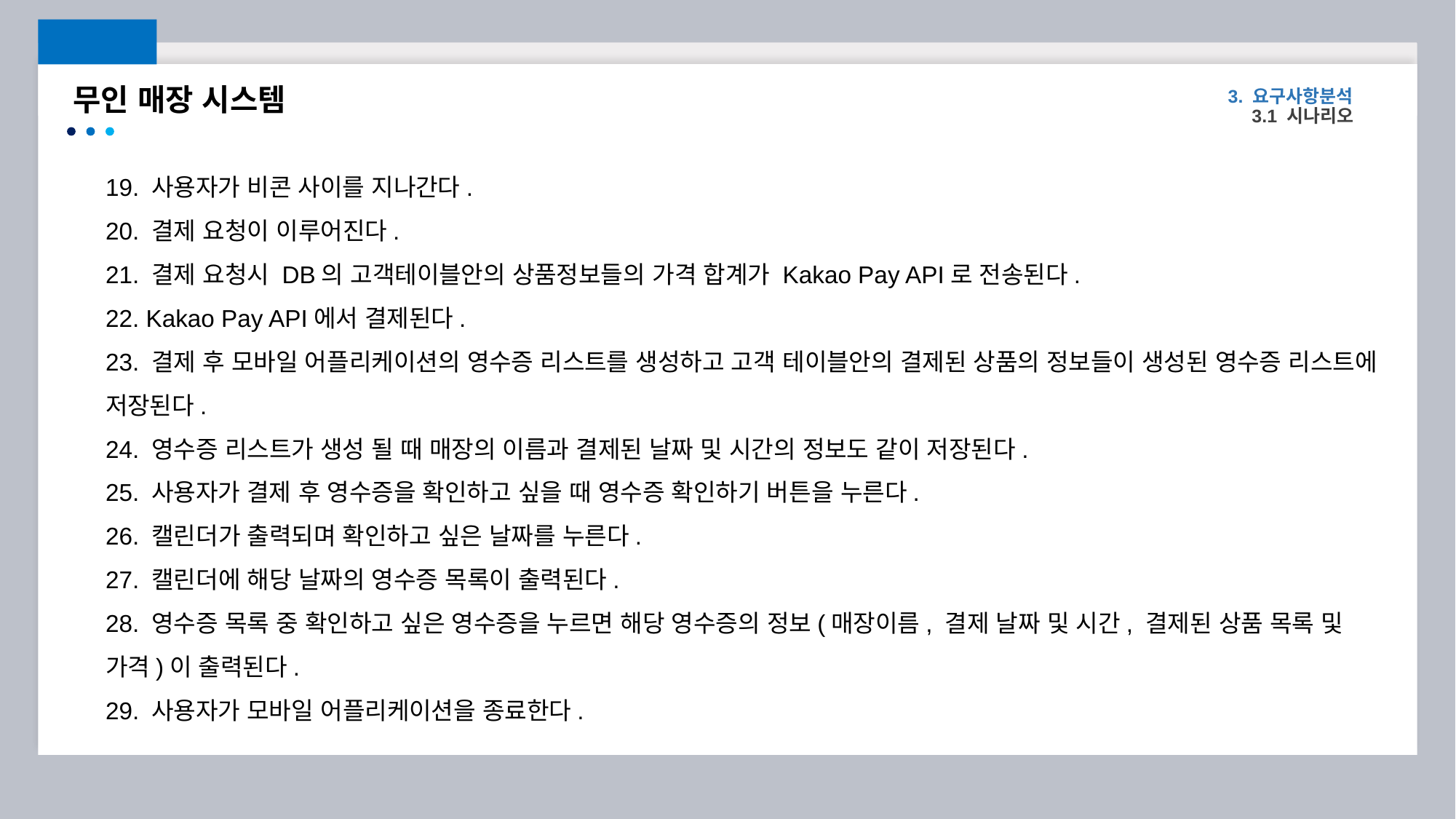

무인 매장 시스템
3. 요구사항분석
3.1 시나리오

19. 사용자가 비콘 사이를 지나간다.
20. 결제 요청이 이루어진다.
21. 결제 요청시 DB의 고객테이블안의 상품정보들의 가격 합계가 Kakao Pay API로 전송된다.
22. Kakao Pay API에서 결제된다.
23. 결제 후 모바일 어플리케이션의 영수증 리스트를 생성하고 고객 테이블안의 결제된 상품의 정보들이 생성된 영수증 리스트에 저장된다.
24. 영수증 리스트가 생성 될 때 매장의 이름과 결제된 날짜 및 시간의 정보도 같이 저장된다.
25. 사용자가 결제 후 영수증을 확인하고 싶을 때 영수증 확인하기 버튼을 누른다.
26. 캘린더가 출력되며 확인하고 싶은 날짜를 누른다.
27. 캘린더에 해당 날짜의 영수증 목록이 출력된다.
28. 영수증 목록 중 확인하고 싶은 영수증을 누르면 해당 영수증의 정보(매장이름, 결제 날짜 및 시간, 결제된 상품 목록 및 가격)이 출력된다.
29. 사용자가 모바일 어플리케이션을 종료한다.